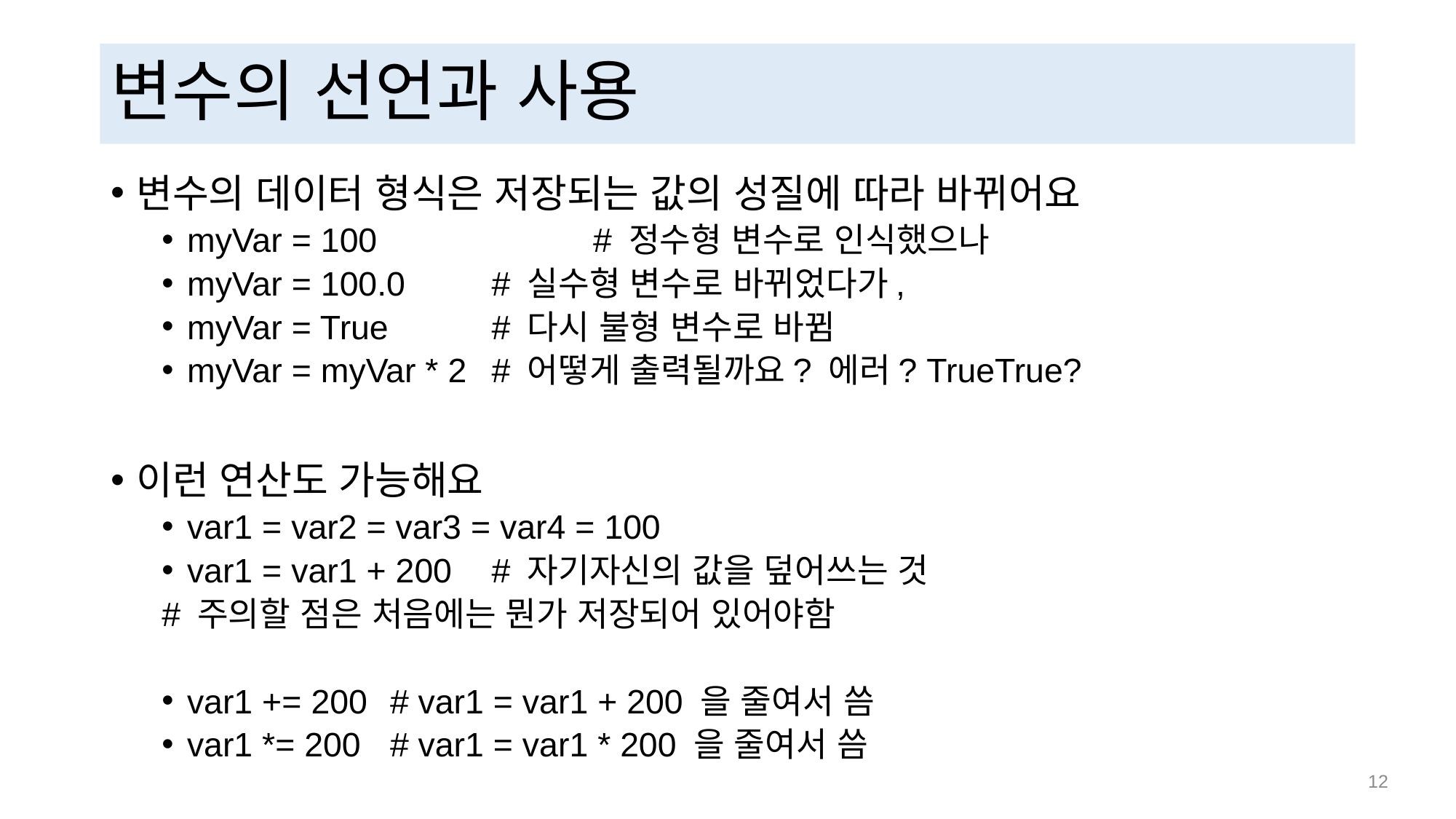

# 변수의 선언과 사용
변수의 데이터 형식은 저장되는 값의 성질에 따라 바뀌어요
myVar = 100              	# 정수형 변수로 인식했으나
myVar = 100.0   		# 실수형 변수로 바뀌었다가,
myVar = True    		# 다시 불형 변수로 바뀜
myVar = myVar * 2 		# 어떻게 출력될까요? 에러? TrueTrue?

이런 연산도 가능해요
var1 = var2 = var3 = var4 = 100
var1 = var1 + 200 		# 자기자신의 값을 덮어쓰는 것
				# 주의할 점은 처음에는 뭔가 저장되어 있어야함

var1 += 200		# var1 = var1 + 200 을 줄여서 씀
var1 *= 200		# var1 = var1 * 200 을 줄여서 씀

 12